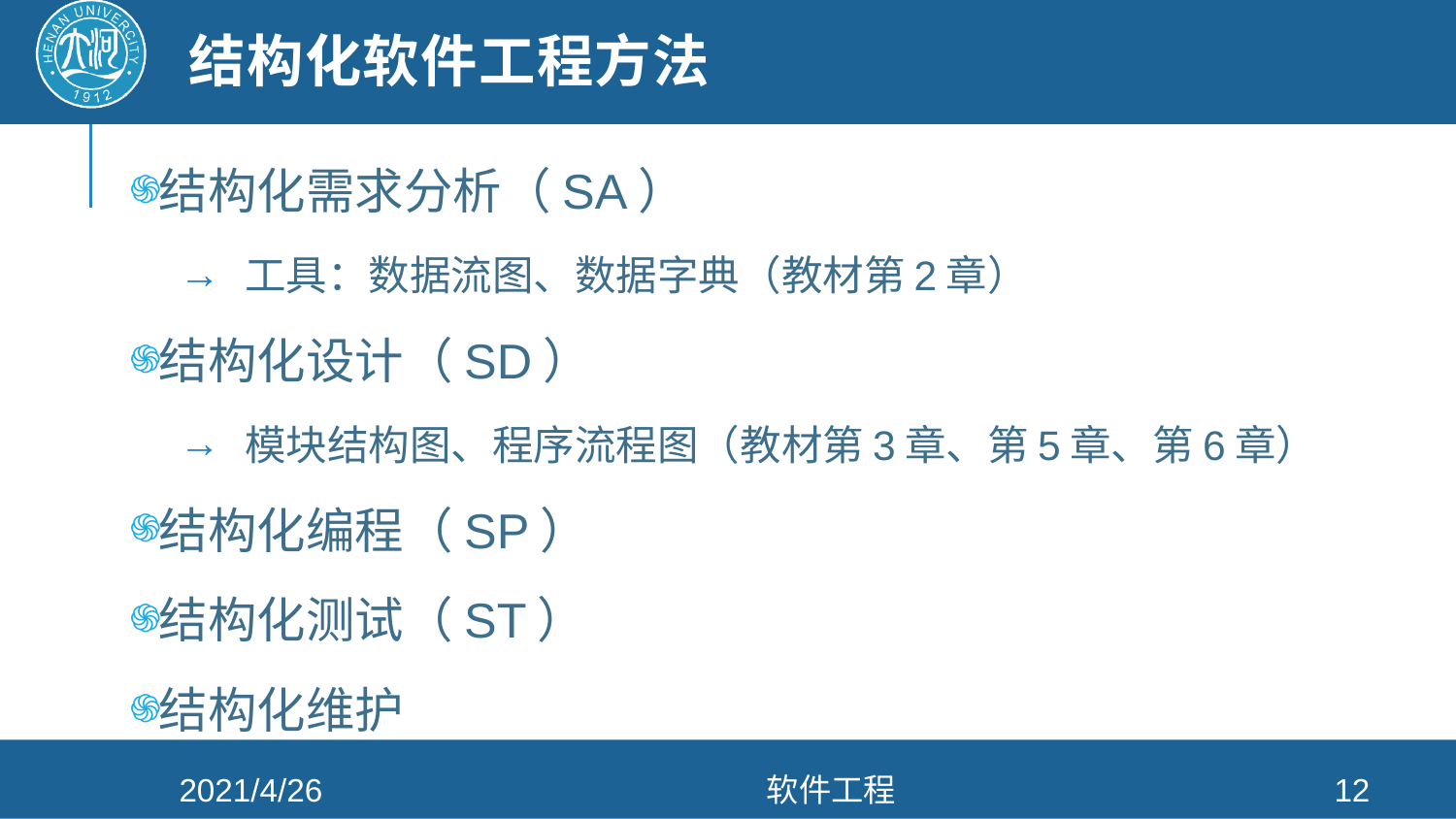

# 结构化软件工程方法
结构化需求分析（SA）
工具：数据流图、数据字典（教材第2章）
结构化设计（SD）
模块结构图、程序流程图（教材第3章、第5章、第6章）
结构化编程（SP）
结构化测试（ST）
结构化维护
2021/4/26
软件工程
12